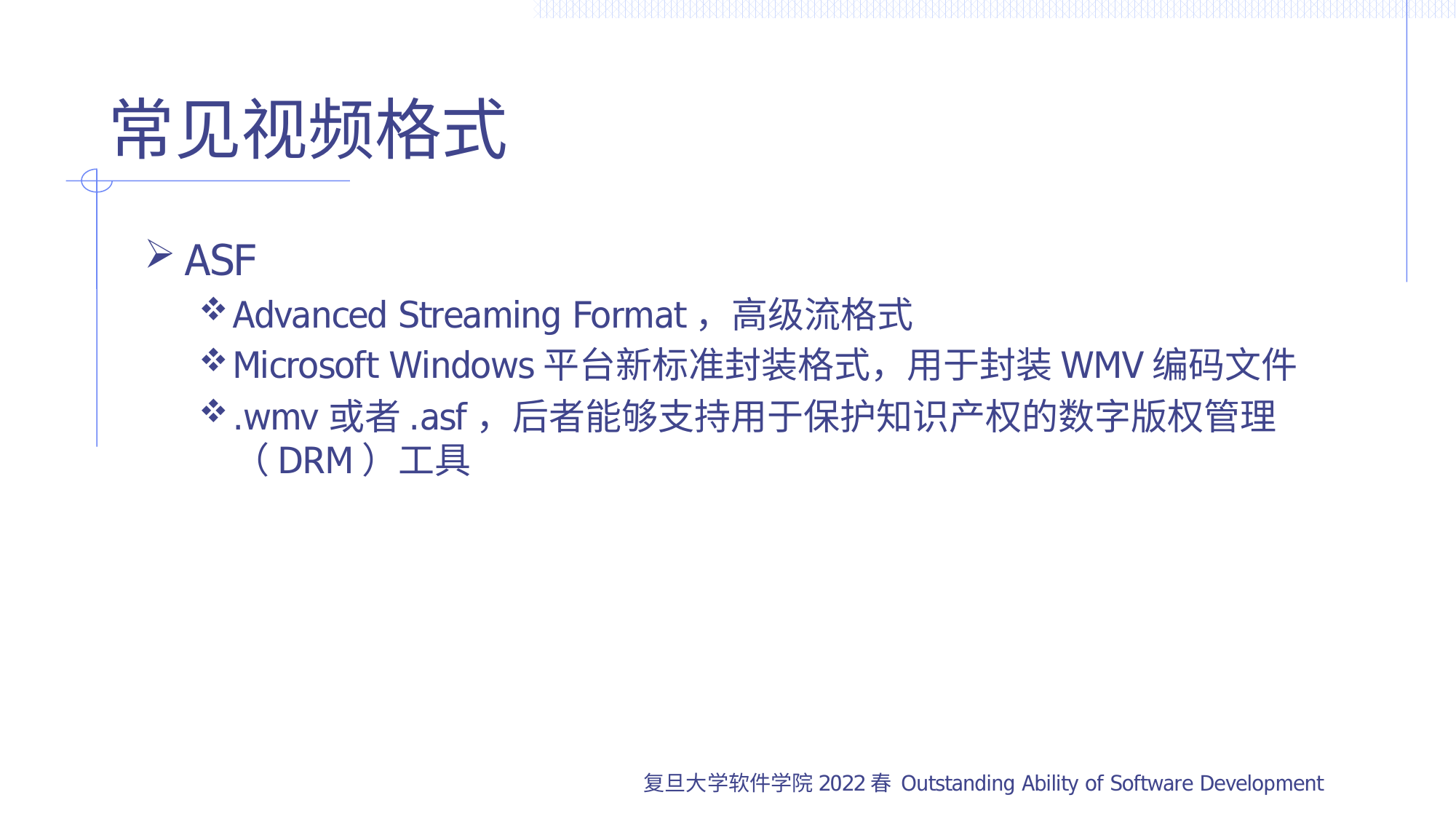

# 常见视频格式
ASF
Advanced Streaming Format，高级流格式
Microsoft Windows平台新标准封装格式，用于封装WMV编码文件
.wmv或者.asf，后者能够支持用于保护知识产权的数字版权管理（DRM）工具